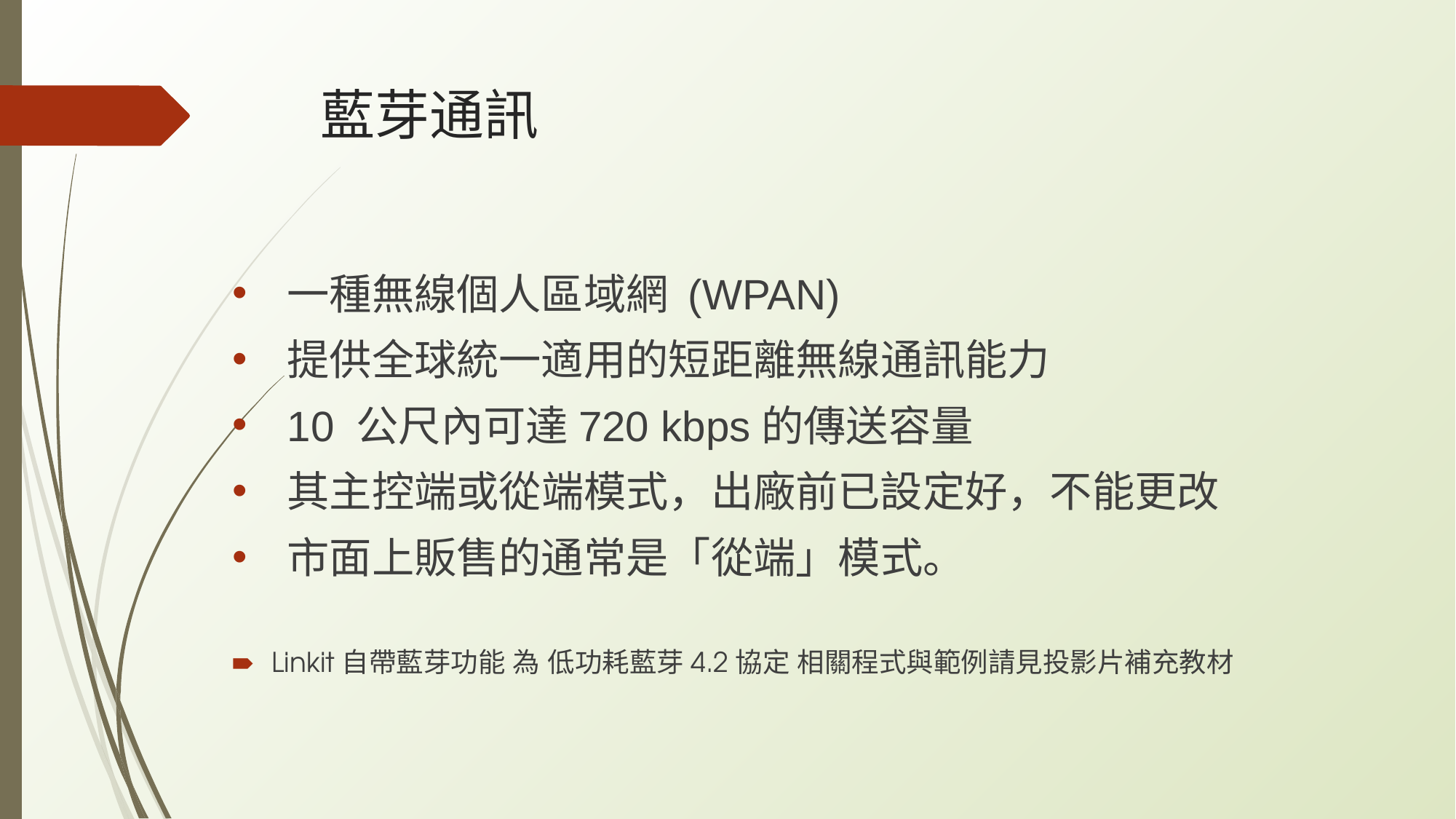

# 藍芽通訊
一種無線個人區域網 (WPAN)
提供全球統一適用的短距離無線通訊能力
10 公尺內可達720 kbps的傳送容量
其主控端或從端模式，出廠前已設定好，不能更改
市面上販售的通常是「從端」模式。

Linkit自帶藍芽功能 為 低功耗藍芽4.2協定 相關程式與範例請見投影片補充教材